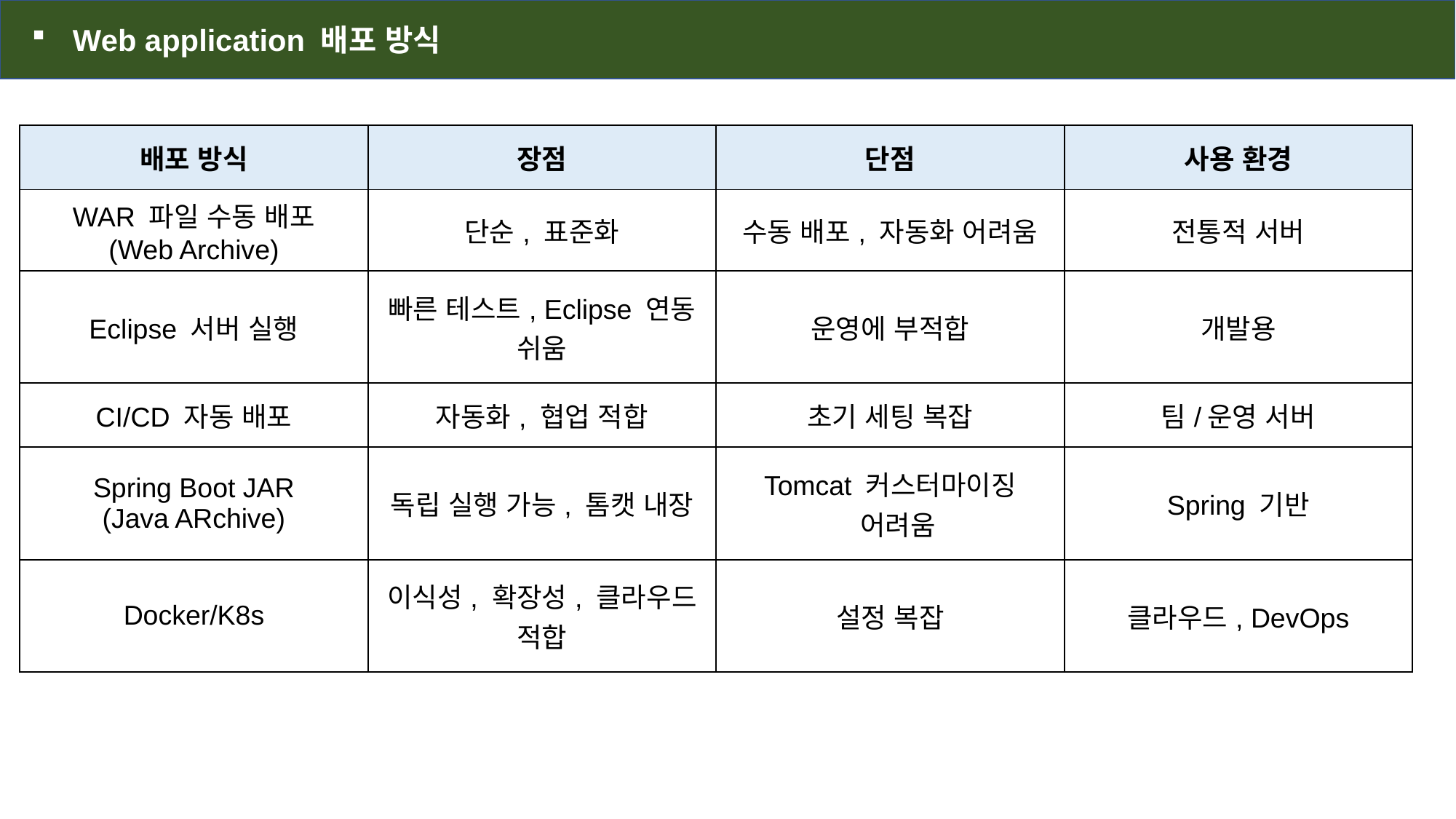

Web application 배포 방식
| 배포 방식 | 장점 | 단점 | 사용 환경 |
| --- | --- | --- | --- |
| WAR 파일 수동 배포 (Web Archive) | 단순, 표준화 | 수동 배포, 자동화 어려움 | 전통적 서버 |
| Eclipse 서버 실행 | 빠른 테스트, Eclipse 연동 쉬움 | 운영에 부적합 | 개발용 |
| CI/CD 자동 배포 | 자동화, 협업 적합 | 초기 세팅 복잡 | 팀/운영 서버 |
| Spring Boot JAR (Java ARchive) | 독립 실행 가능, 톰캣 내장 | Tomcat 커스터마이징 어려움 | Spring 기반 |
| Docker/K8s | 이식성, 확장성, 클라우드 적합 | 설정 복잡 | 클라우드, DevOps |